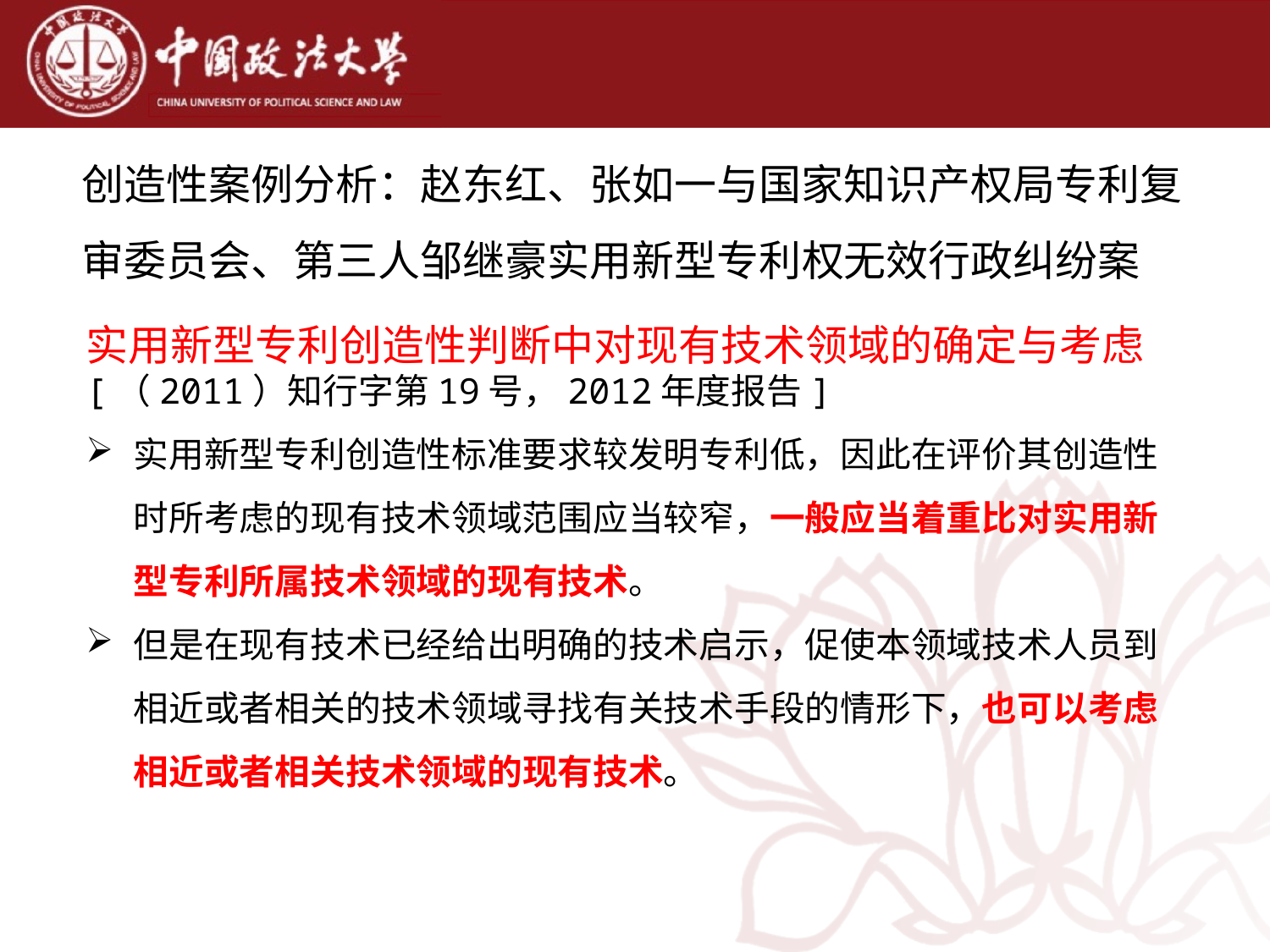

创造性案例分析：赵东红、张如一与国家知识产权局专利复审委员会、第三人邹继豪实用新型专利权无效行政纠纷案
实用新型专利创造性判断中对现有技术领域的确定与考虑[（2011）知行字第19号，2012年度报告]
实用新型专利创造性标准要求较发明专利低，因此在评价其创造性时所考虑的现有技术领域范围应当较窄，一般应当着重比对实用新型专利所属技术领域的现有技术。
但是在现有技术已经给出明确的技术启示，促使本领域技术人员到相近或者相关的技术领域寻找有关技术手段的情形下，也可以考虑相近或者相关技术领域的现有技术。